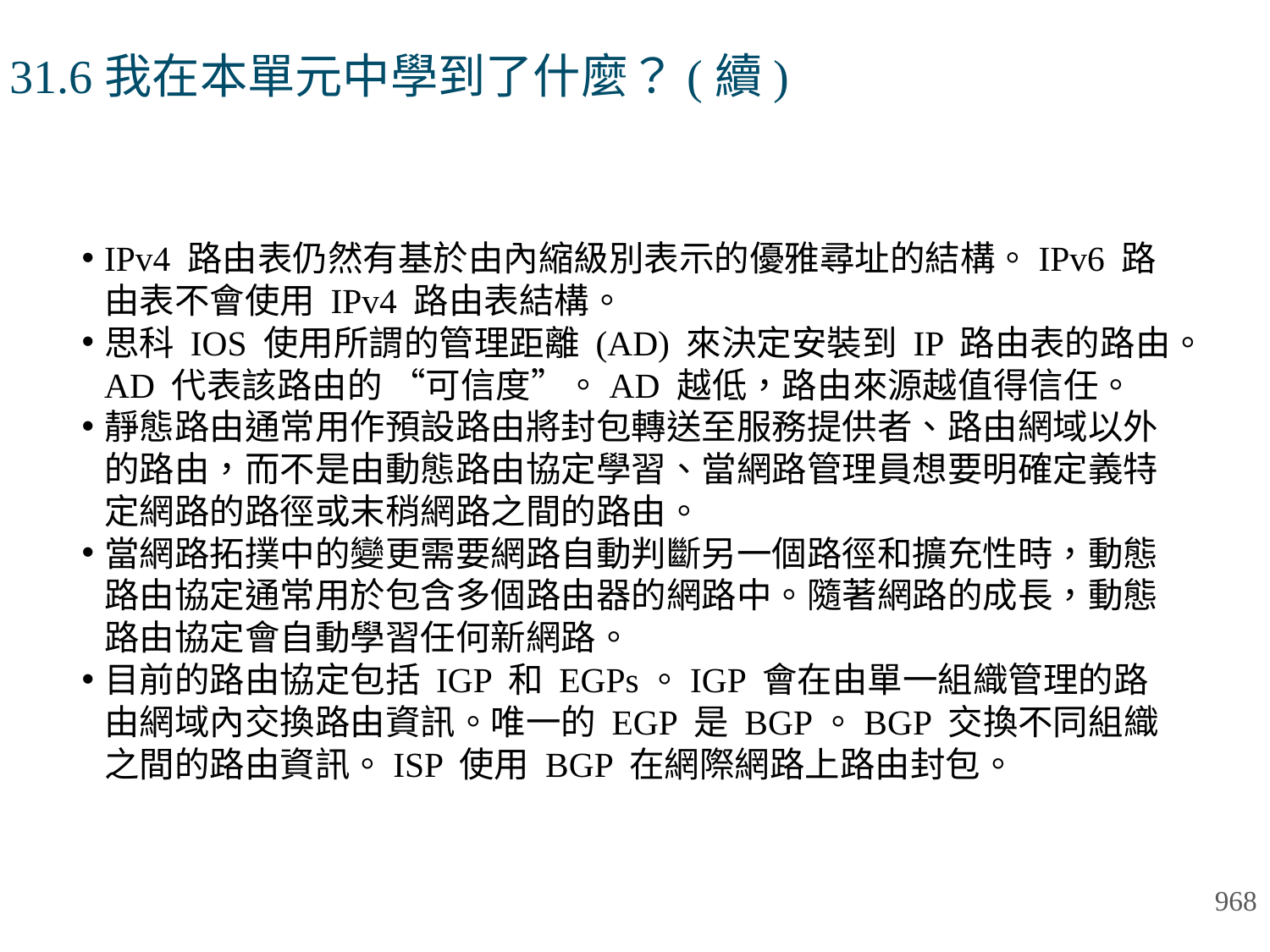

# 31.6我在本單元中學到了什麼？(續)
IPv4 路由表仍然有基於由內縮級別表示的優雅尋址的結構。IPv6 路由表不會使用 IPv4 路由表結構。
思科 IOS 使用所謂的管理距離 (AD) 來決定安裝到 IP 路由表的路由。AD 代表該路由的 “可信度”。AD 越低，路由來源越值得信任。
靜態路由通常用作預設路由將封包轉送至服務提供者、路由網域以外的路由，而不是由動態路由協定學習、當網路管理員想要明確定義特定網路的路徑或末稍網路之間的路由。
當網路拓撲中的變更需要網路自動判斷另一個路徑和擴充性時，動態路由協定通常用於包含多個路由器的網路中。隨著網路的成長，動態路由協定會自動學習任何新網路。
目前的路由協定包括 IGP 和 EGPs。IGP 會在由單一組織管理的路由網域內交換路由資訊。唯一的 EGP 是 BGP。BGP 交換不同組織之間的路由資訊。ISP 使用 BGP 在網際網路上路由封包。

968